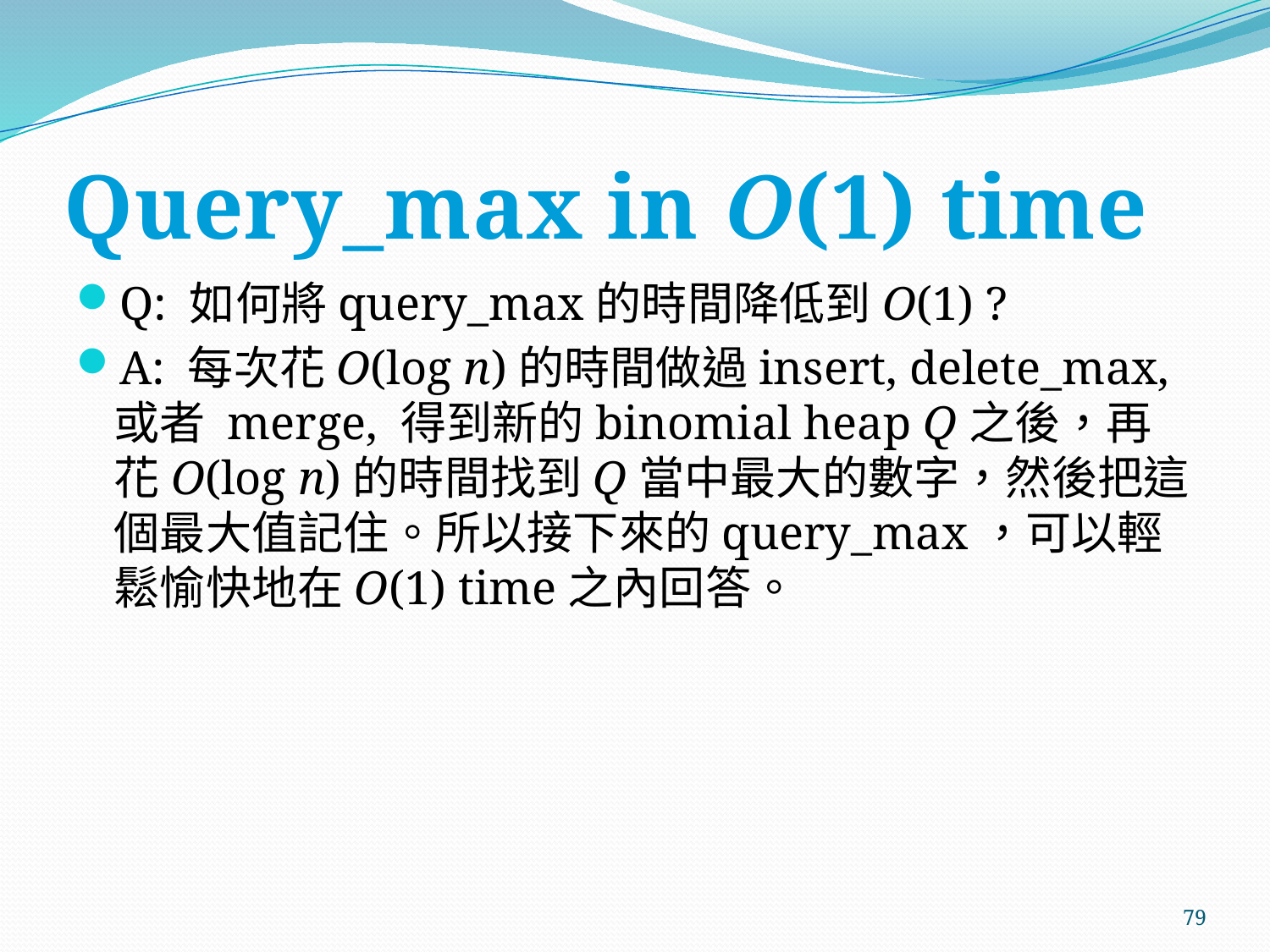

# Query_max in O(1) time
Q: 如何將query_max的時間降低到O(1) ?
A: 每次花O(log n)的時間做過insert, delete_max, 或者 merge, 得到新的binomial heap Q之後，再花O(log n)的時間找到Q當中最大的數字，然後把這個最大值記住。所以接下來的query_max，可以輕鬆愉快地在O(1) time之內回答。
79